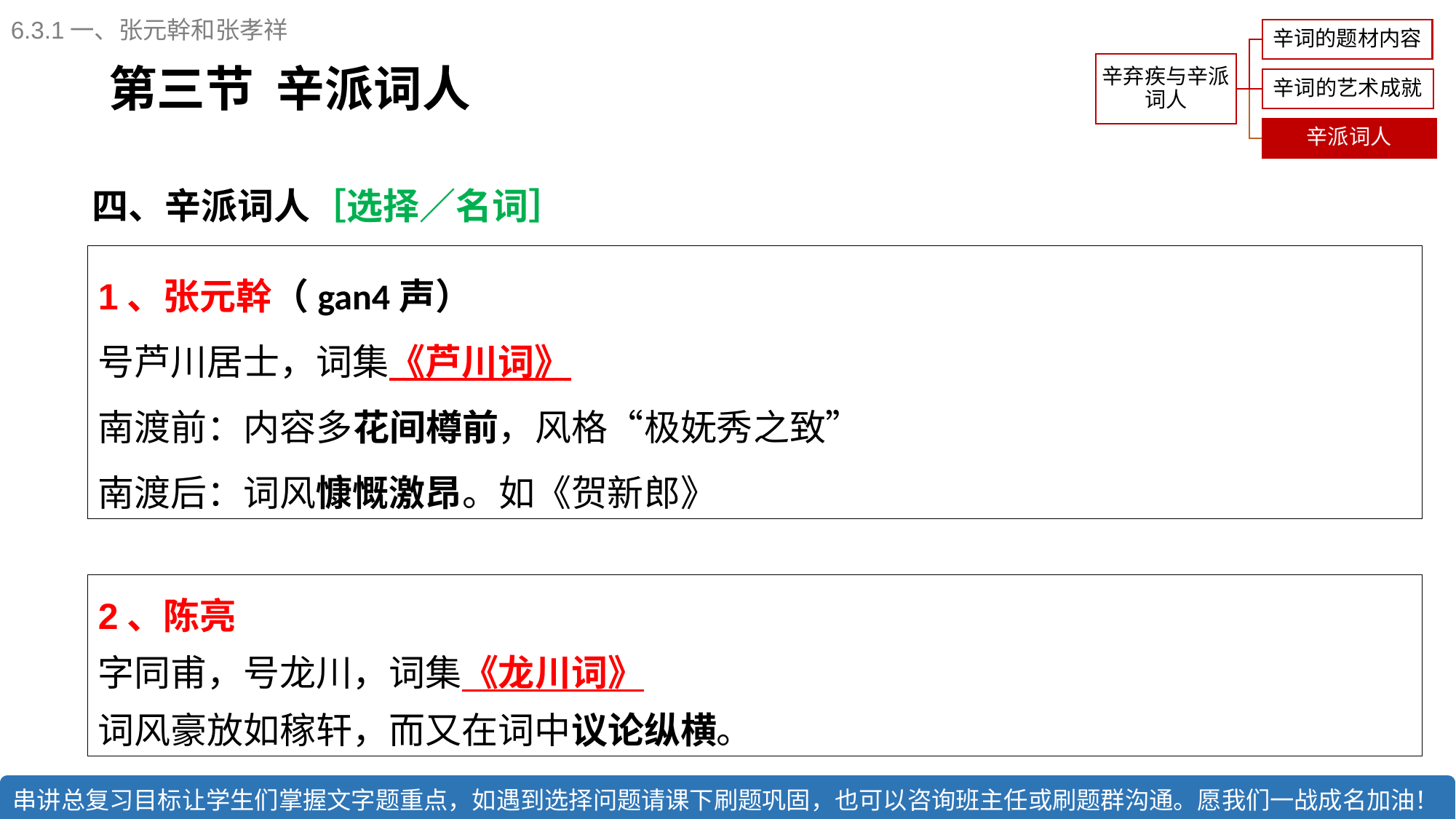

辛弃疾与辛派词人
辛词的题材内容
辛词的艺术成就
辛派词人
6.3.1一、张元幹和张孝祥
第三节  辛派词人
四、辛派词人［选择／名词］
1、张元幹（gan4声）
号芦川居士，词集《芦川词》
南渡前：内容多花间樽前，风格“极妩秀之致”
南渡后：词风慷慨激昂。如《贺新郎》
2、陈亮
字同甫，号龙川，词集《龙川词》
词风豪放如稼轩，而又在词中议论纵横。